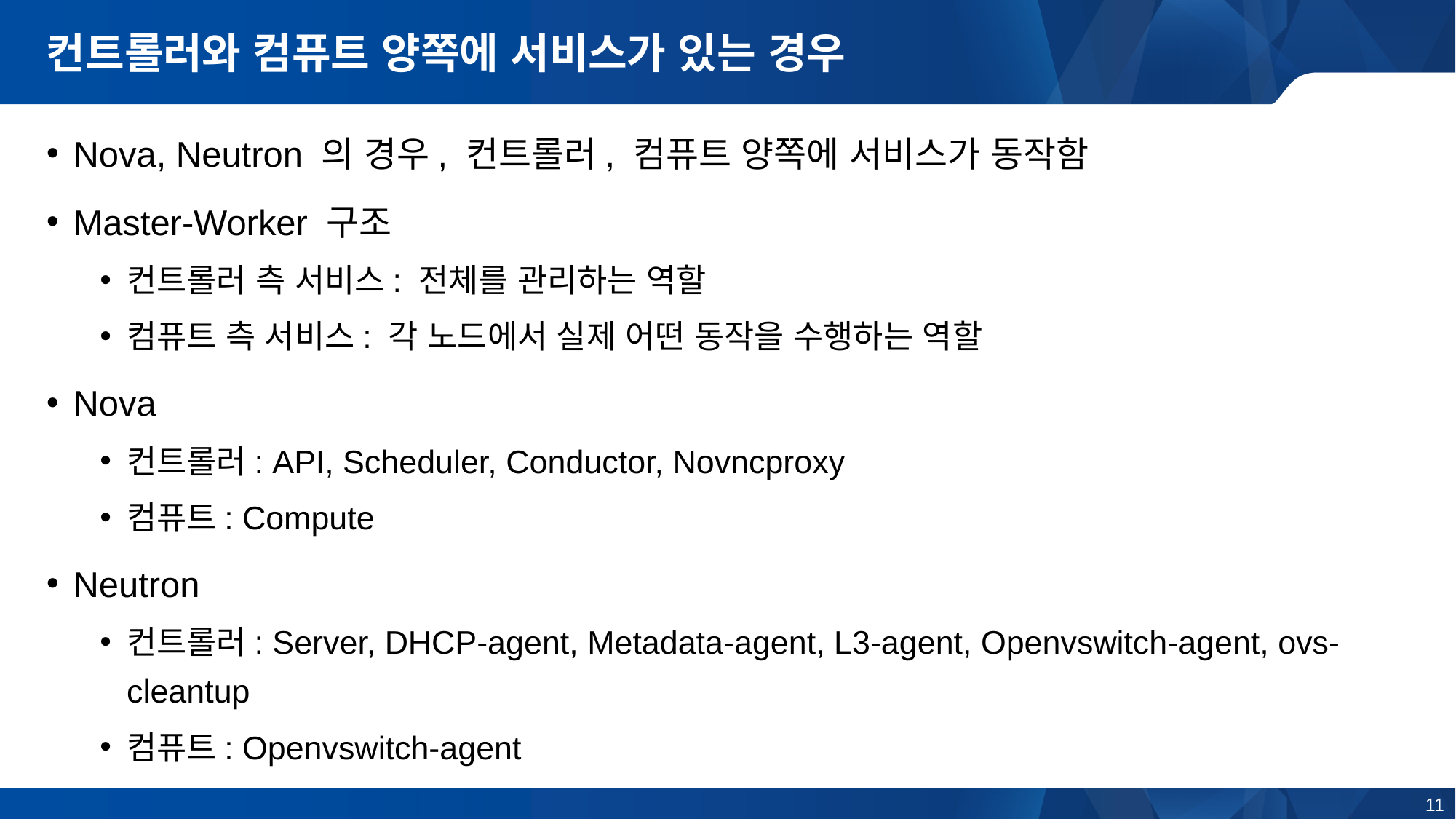

# 컨트롤러와 컴퓨트 양쪽에 서비스가 있는 경우
Nova, Neutron 의 경우, 컨트롤러, 컴퓨트 양쪽에 서비스가 동작함
Master-Worker 구조
컨트롤러 측 서비스: 전체를 관리하는 역할
컴퓨트 측 서비스: 각 노드에서 실제 어떤 동작을 수행하는 역할
Nova
컨트롤러: API, Scheduler, Conductor, Novncproxy
컴퓨트: Compute
Neutron
컨트롤러: Server, DHCP-agent, Metadata-agent, L3-agent, Openvswitch-agent, ovs-cleantup
컴퓨트: Openvswitch-agent
11